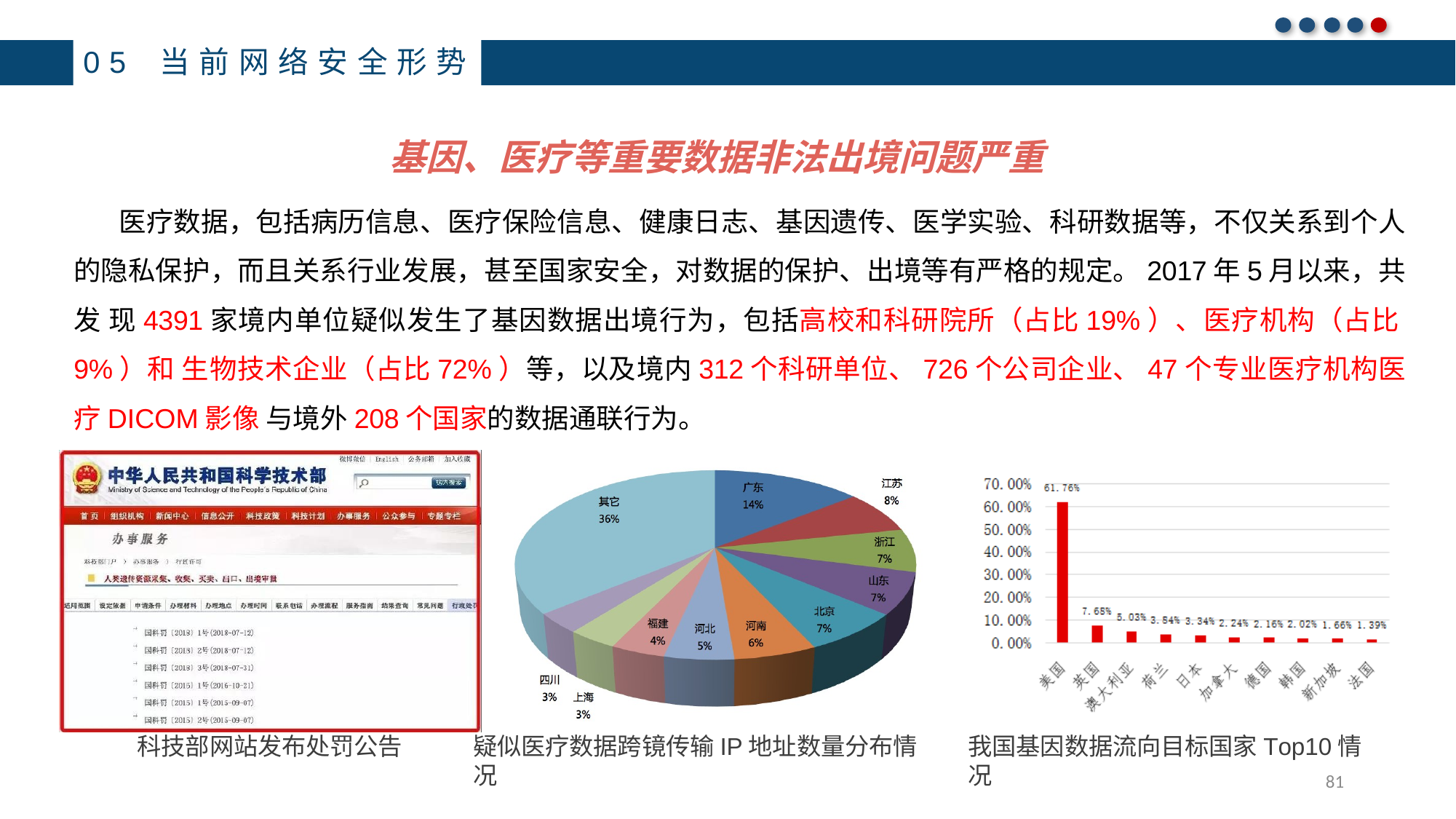

05 当前网络安全形势

基因、医疗等重要数据非法出境问题严重
医疗数据，包括病历信息、医疗保险信息、健康日志、基因遗传、医学实验、科研数据等，不仅关系到个人 的隐私保护，而且关系行业发展，甚至国家安全，对数据的保护、出境等有严格的规定。2017年5月以来，共发 现4391家境内单位疑似发生了基因数据出境行为，包括高校和科研院所（占比19%）、医疗机构（占比9%）和 生物技术企业（占比72%）等，以及境内312个科研单位、726个公司企业、47个专业医疗机构医疗DICOM影像 与境外208个国家的数据通联行为。

科技部网站发布处罚公告
疑似医疗数据跨镜传输IP地址数量分布情况
我国基因数据流向目标国家Top10情况
81